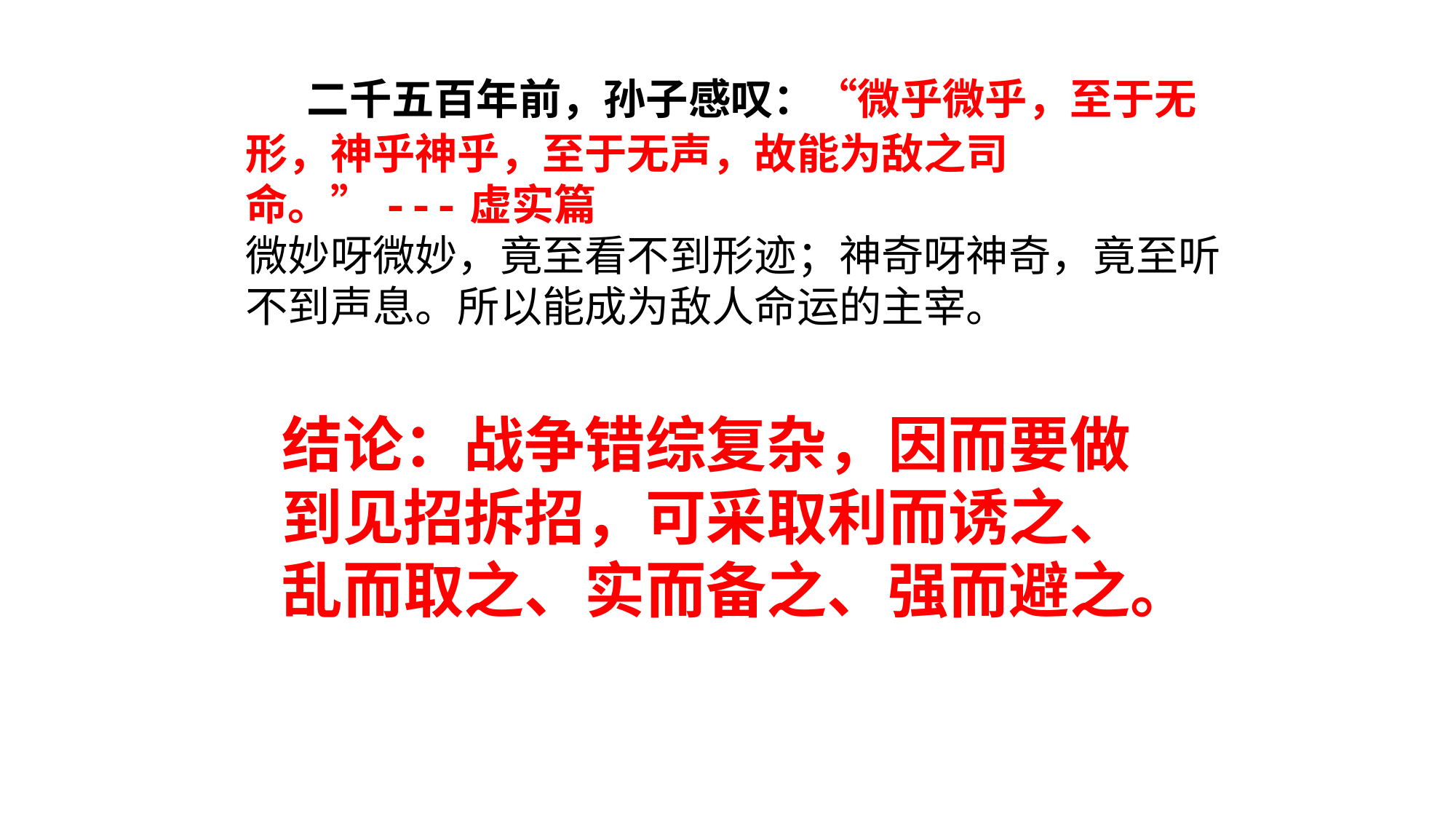

二千五百年前，孙子感叹：“微乎微乎，至于无形，神乎神乎，至于无声，故能为敌之司命。”---虚实篇
微妙呀微妙，竟至看不到形迹；神奇呀神奇，竟至听不到声息。所以能成为敌人命运的主宰。
结论：战争错综复杂，因而要做到见招拆招，可采取利而诱之、乱而取之、实而备之、强而避之。